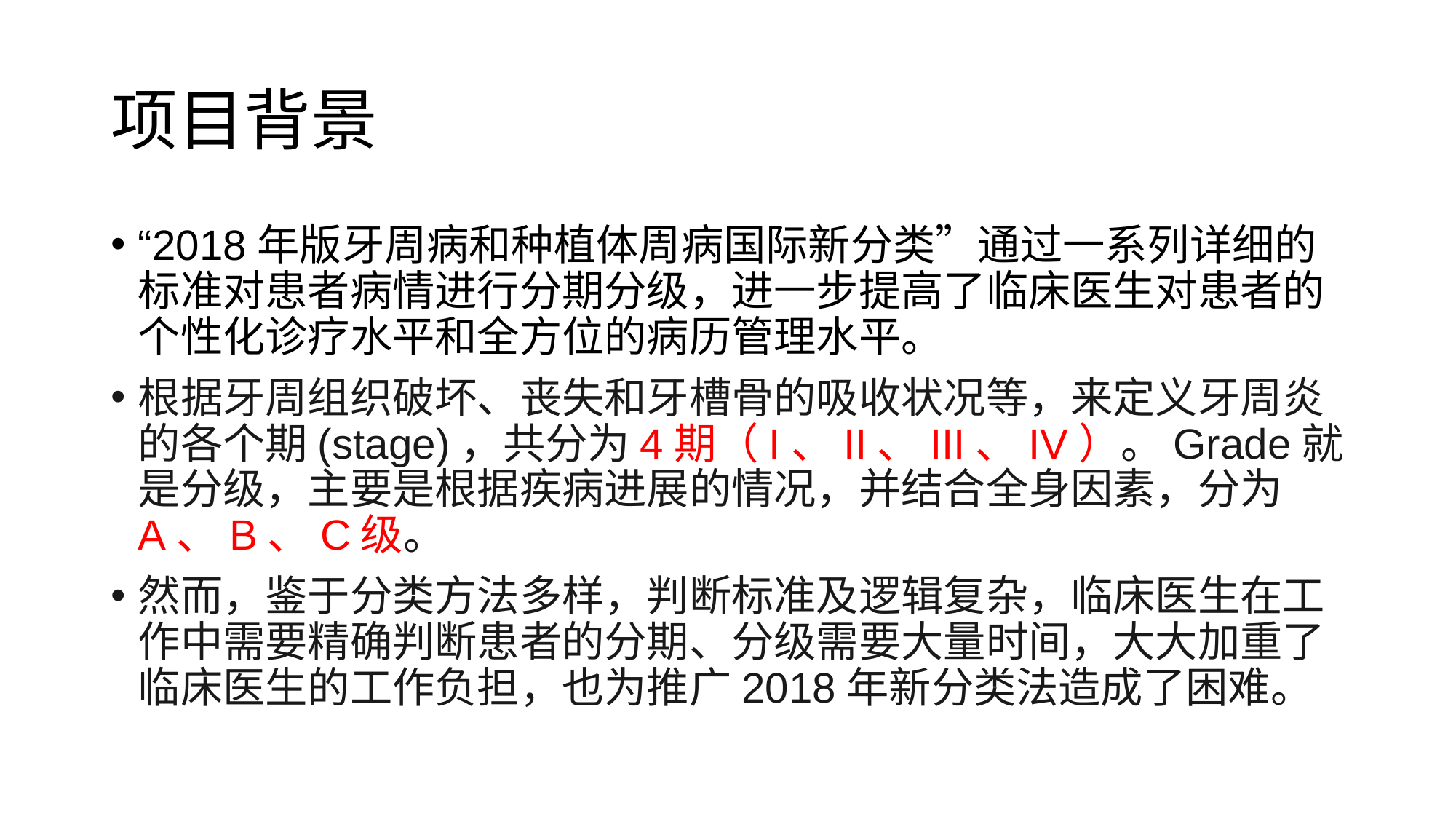

# 项目背景
“2018年版牙周病和种植体周病国际新分类”通过一系列详细的标准对患者病情进行分期分级，进一步提高了临床医生对患者的个性化诊疗水平和全方位的病历管理水平。
根据牙周组织破坏、丧失和牙槽骨的吸收状况等，来定义牙周炎的各个期(stage)，共分为4期（I、II、III、IV）。Grade就是分级，主要是根据疾病进展的情况，并结合全身因素，分为A、B、C级。
然而，鉴于分类方法多样，判断标准及逻辑复杂，临床医生在工作中需要精确判断患者的分期、分级需要大量时间，大大加重了临床医生的工作负担，也为推广2018年新分类法造成了困难。